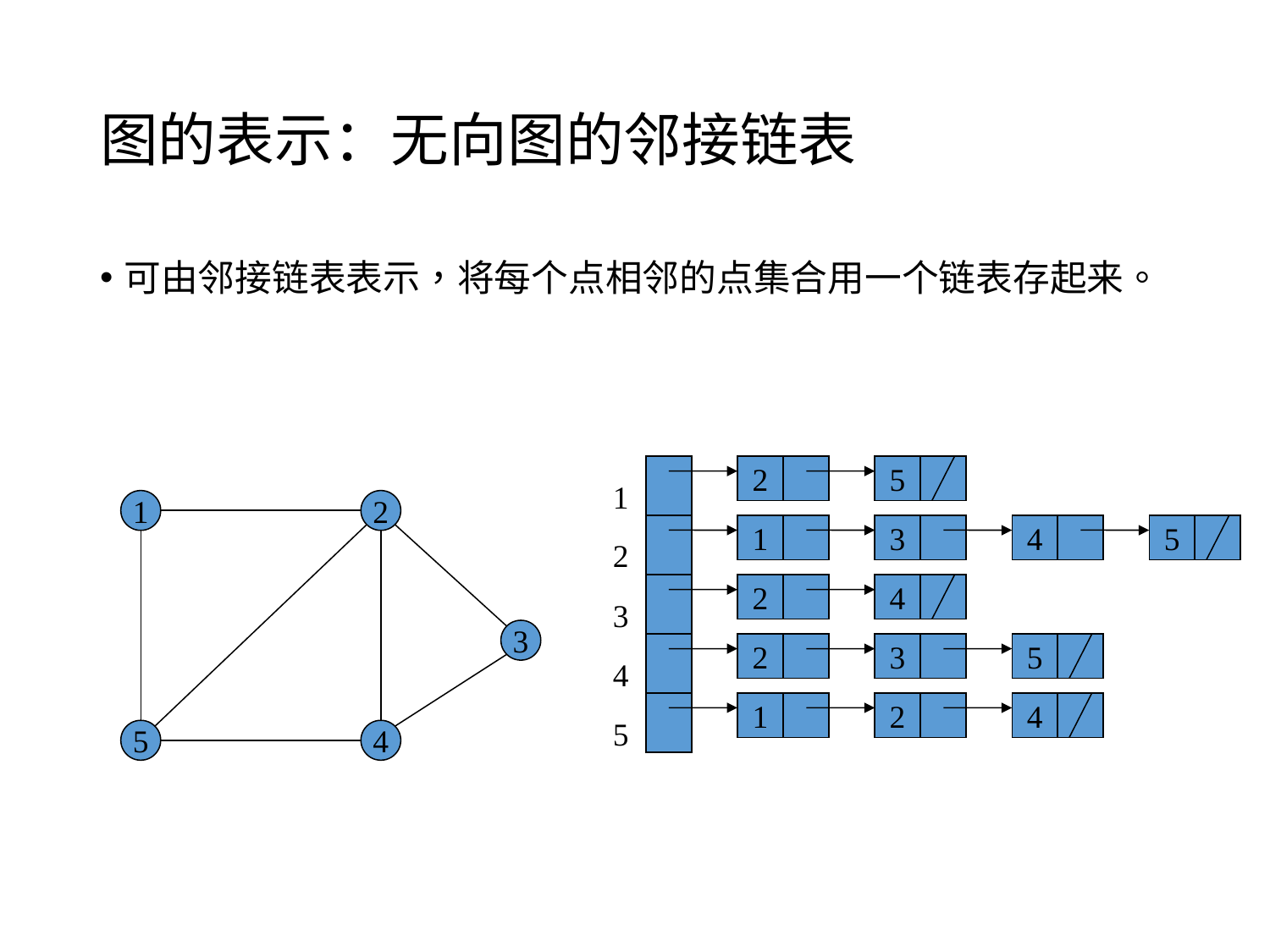

# 图的表示：无向图的邻接链表
可由邻接链表表示，将每个点相邻的点集合用一个链表存起来。

2

5

1

1

3

4

5

2

2

4

3

2

3

5

4

1

2

4

5

1
2
3
5
4